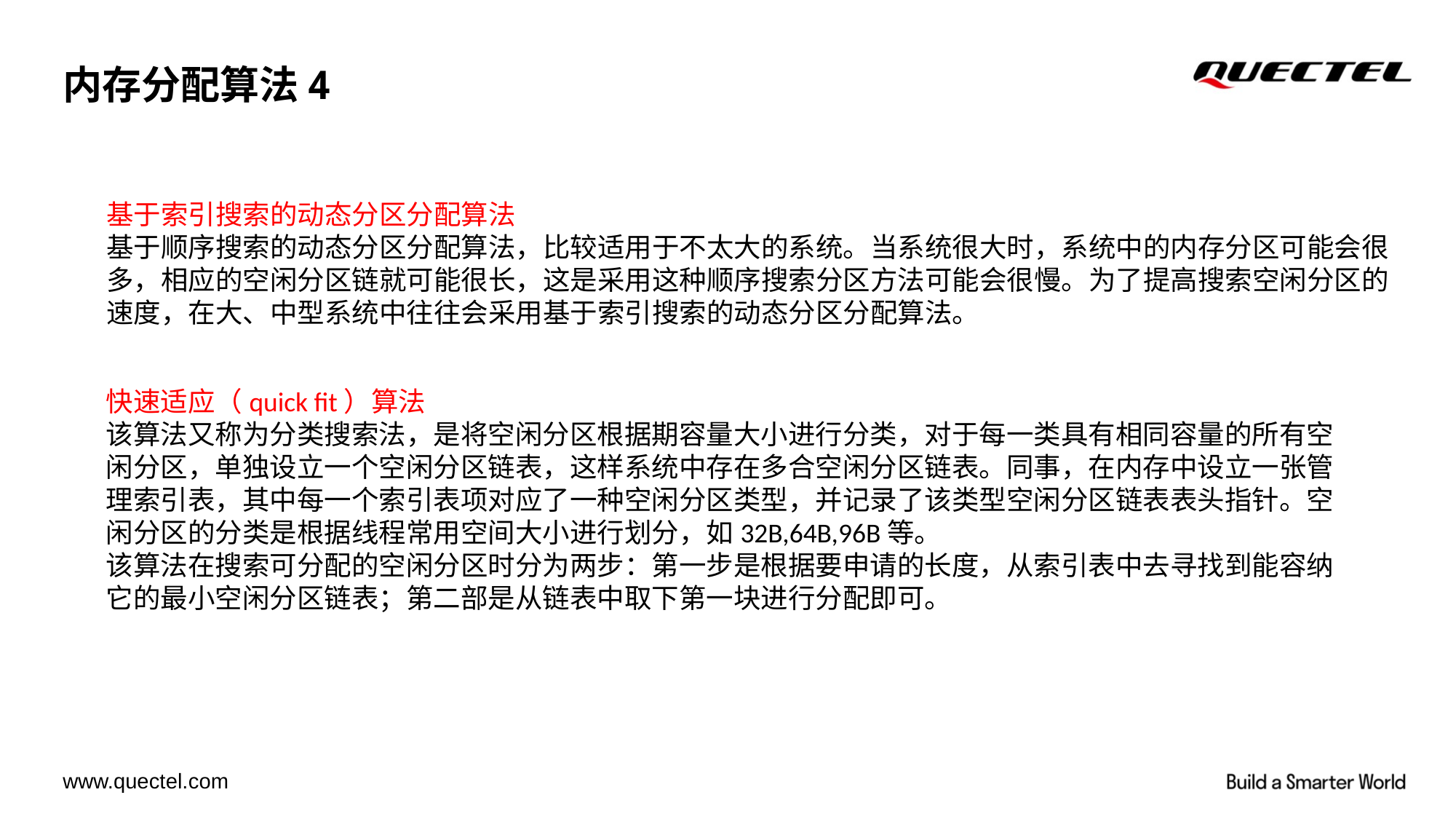

# 内存分配算法4
基于索引搜索的动态分区分配算法
基于顺序搜索的动态分区分配算法，比较适用于不太大的系统。当系统很大时，系统中的内存分区可能会很多，相应的空闲分区链就可能很长，这是采用这种顺序搜索分区方法可能会很慢。为了提高搜索空闲分区的速度，在大、中型系统中往往会采用基于索引搜索的动态分区分配算法。
快速适应（quick fit）算法
该算法又称为分类搜索法，是将空闲分区根据期容量大小进行分类，对于每一类具有相同容量的所有空闲分区，单独设立一个空闲分区链表，这样系统中存在多合空闲分区链表。同事，在内存中设立一张管理索引表，其中每一个索引表项对应了一种空闲分区类型，并记录了该类型空闲分区链表表头指针。空闲分区的分类是根据线程常用空间大小进行划分，如32B,64B,96B等。
该算法在搜索可分配的空闲分区时分为两步：第一步是根据要申请的长度，从索引表中去寻找到能容纳它的最小空闲分区链表；第二部是从链表中取下第一块进行分配即可。